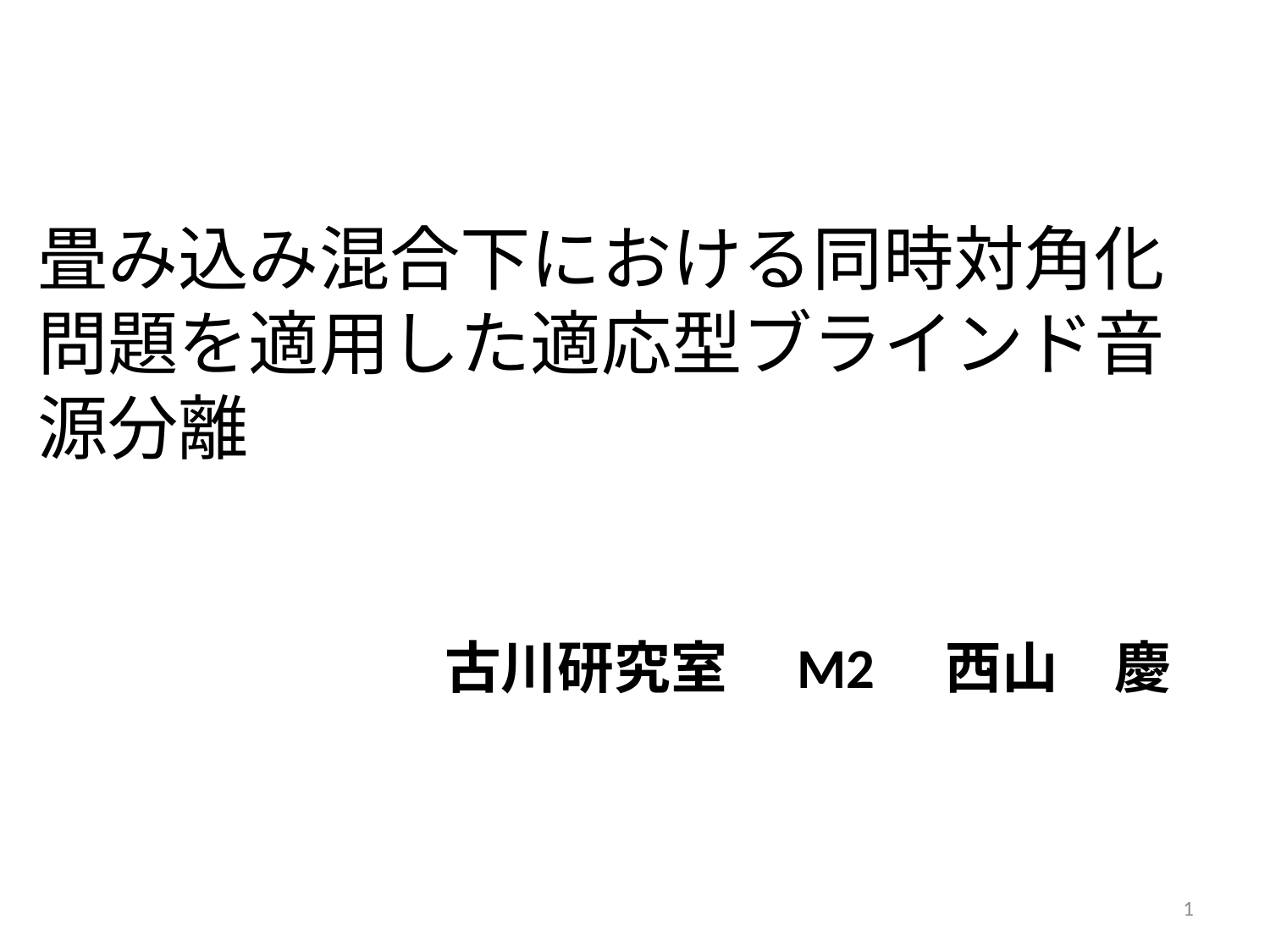

# 畳み込み混合下における同時対角化問題を適用した適応型ブラインド音源分離
古川研究室　M2　西山　慶
1